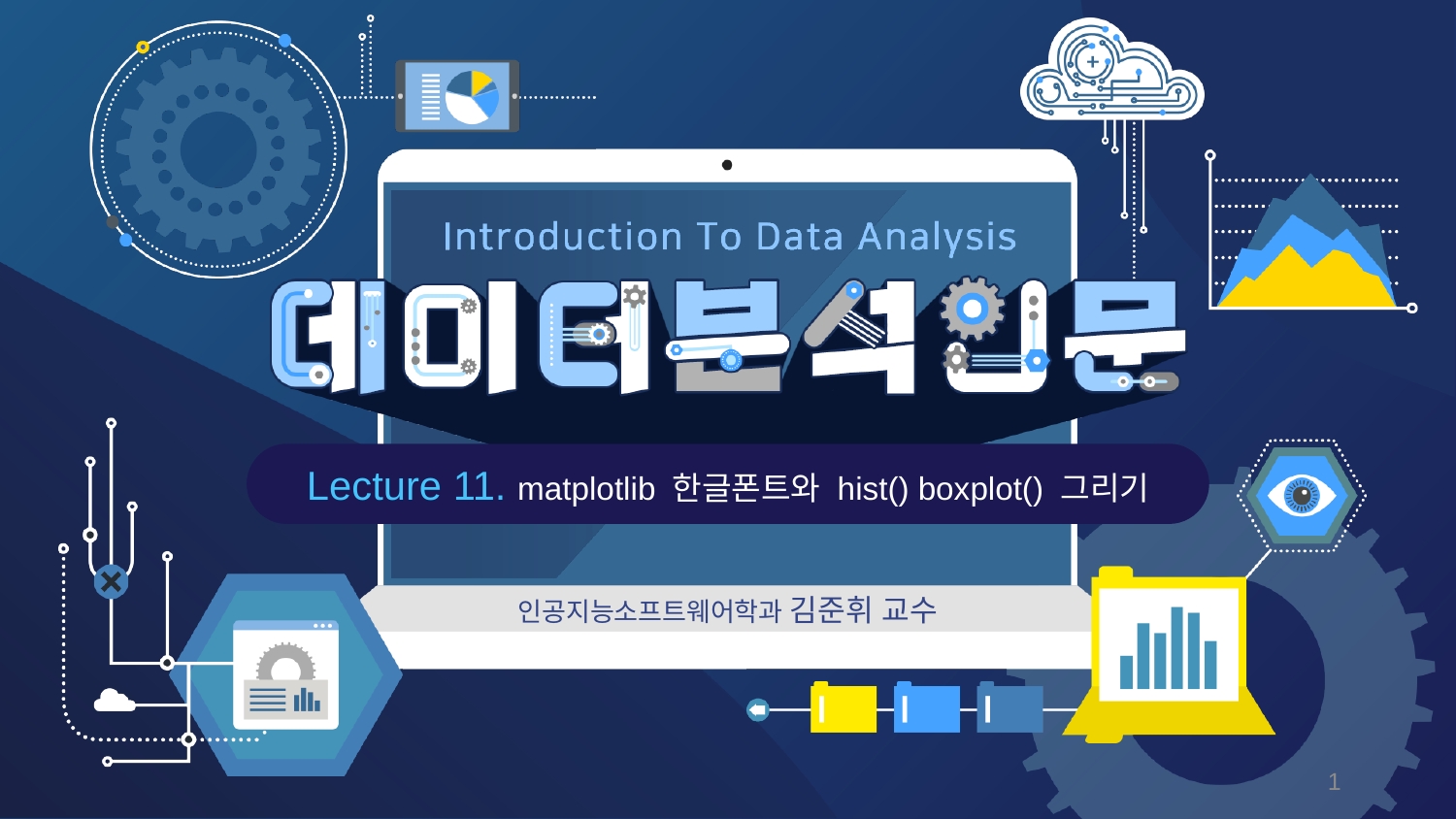

Lecture 11. matplotlib 한글폰트와 hist() boxplot() 그리기
인공지능소프트웨어학과 김준휘 교수